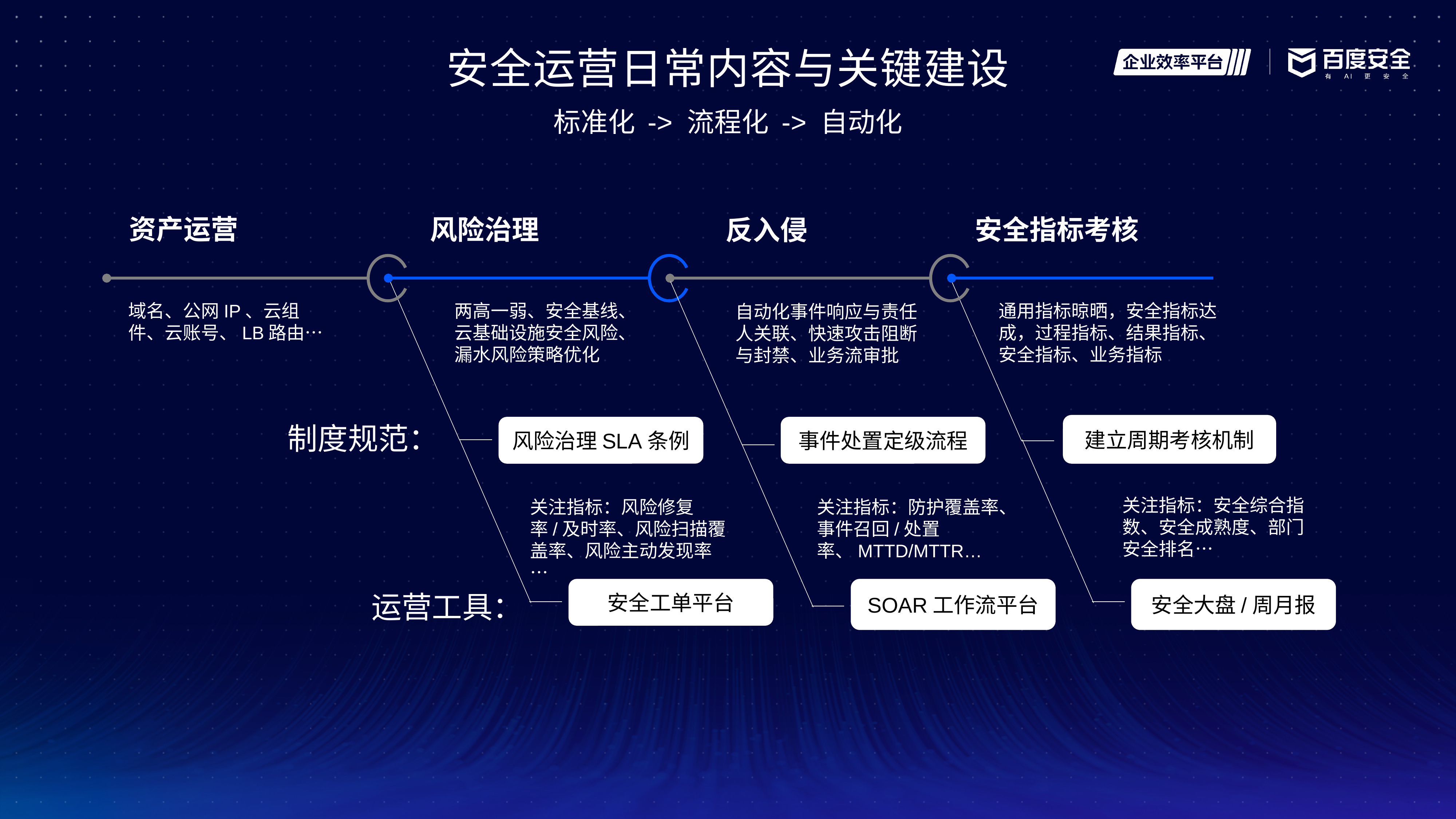

安全运营日常内容与关键建设
标准化 -> 流程化 -> 自动化
资产运营
风险治理
安全指标考核
反入侵

域名、公网IP、云组件、云账号、LB路由…
两高一弱、安全基线、云基础设施安全风险、漏水风险策略优化
通用指标晾晒，安全指标达成，过程指标、结果指标、安全指标、业务指标
自动化事件响应与责任人关联、快速攻击阻断与封禁、业务流审批
建立周期考核机制
制度规范：
风险治理SLA条例
事件处置定级流程
关注指标：安全综合指数、安全成熟度、部门安全排名…
关注指标：防护覆盖率、事件召回/处置率、MTTD/MTTR…
关注指标：风险修复率/及时率、风险扫描覆盖率、风险主动发现率…
安全大盘/周月报
安全工单平台
SOAR工作流平台
运营工具：